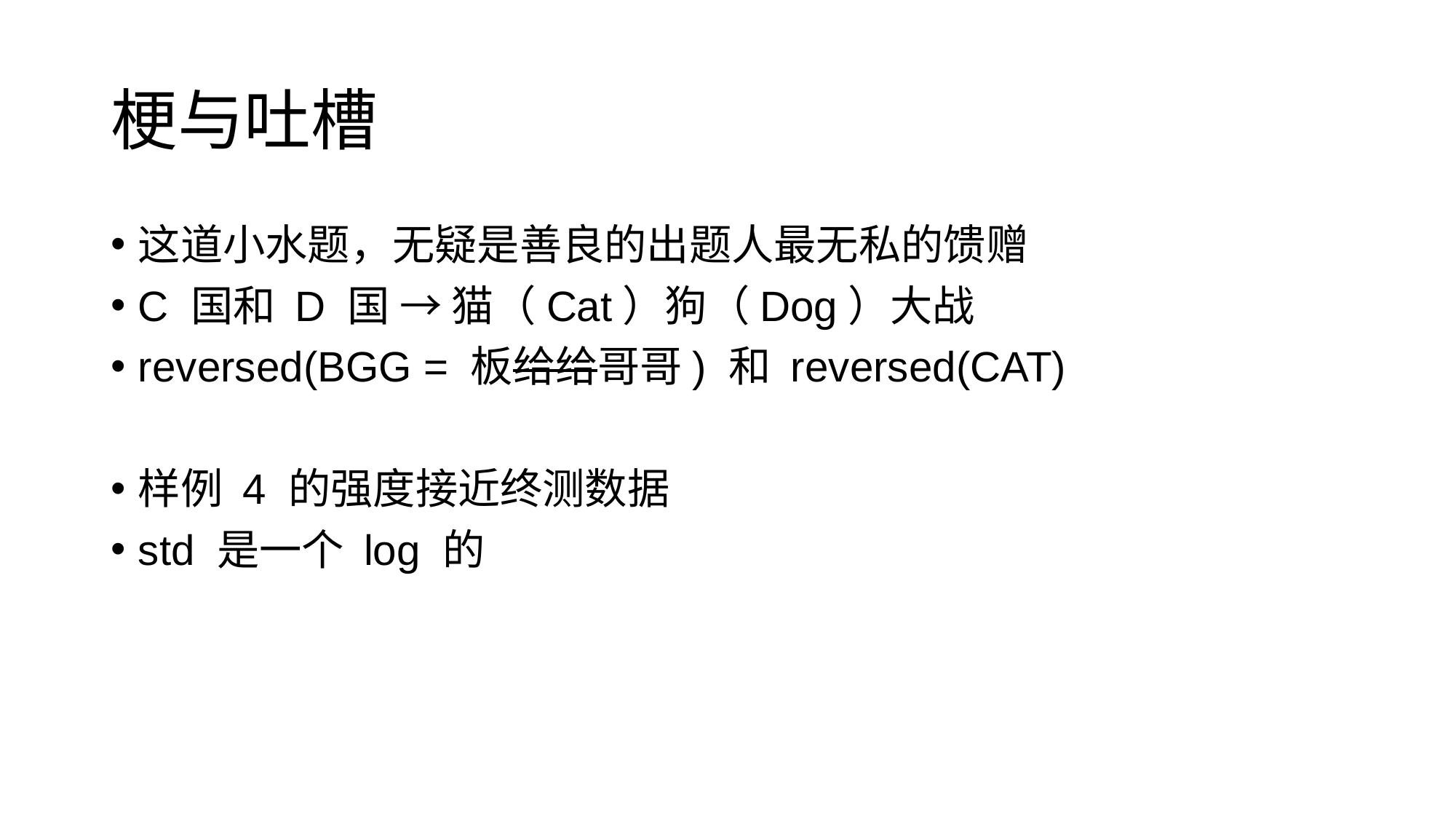

# 梗与吐槽
这道小水题，无疑是善良的出题人最无私的馈赠
C 国和 D 国 → 猫（Cat）狗（Dog）大战
reversed(BGG = 板给给哥哥) 和 reversed(CAT)

样例 4 的强度接近终测数据
std 是一个 log 的